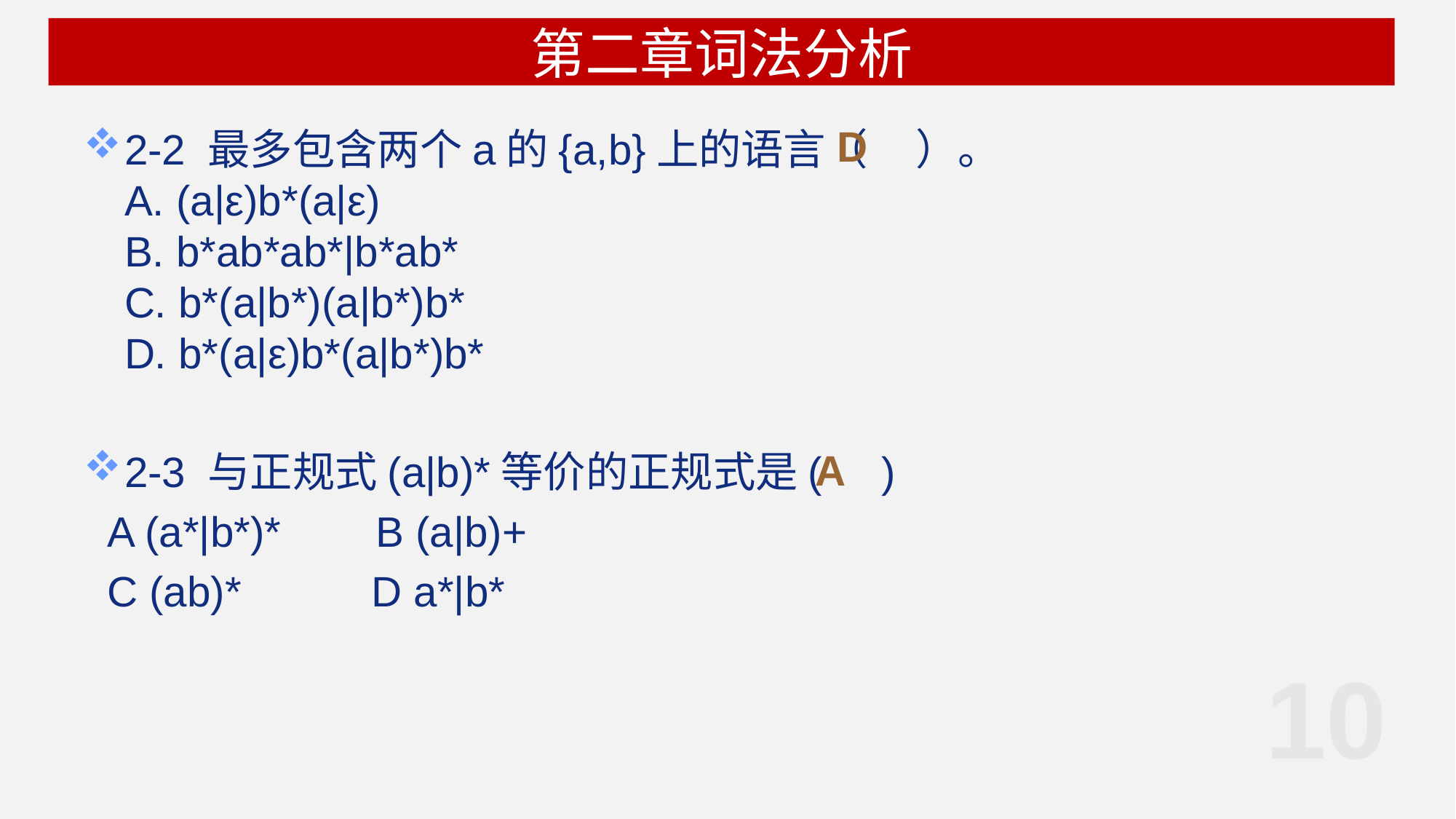

# 第二章词法分析
2-2 最多包含两个a的{a,b}上的语言（     ）。
A. (a|ε)b*(a|ε)
B. b*ab*ab*|b*ab*
C. b*(a|b*)(a|b*)b*
D. b*(a|ε)b*(a|b*)b*

2-3 与正规式(a|b)*等价的正规式是(     )
  A (a*|b*)*        B (a|b)+
  C (ab)*           D a*|b*

D
A
10